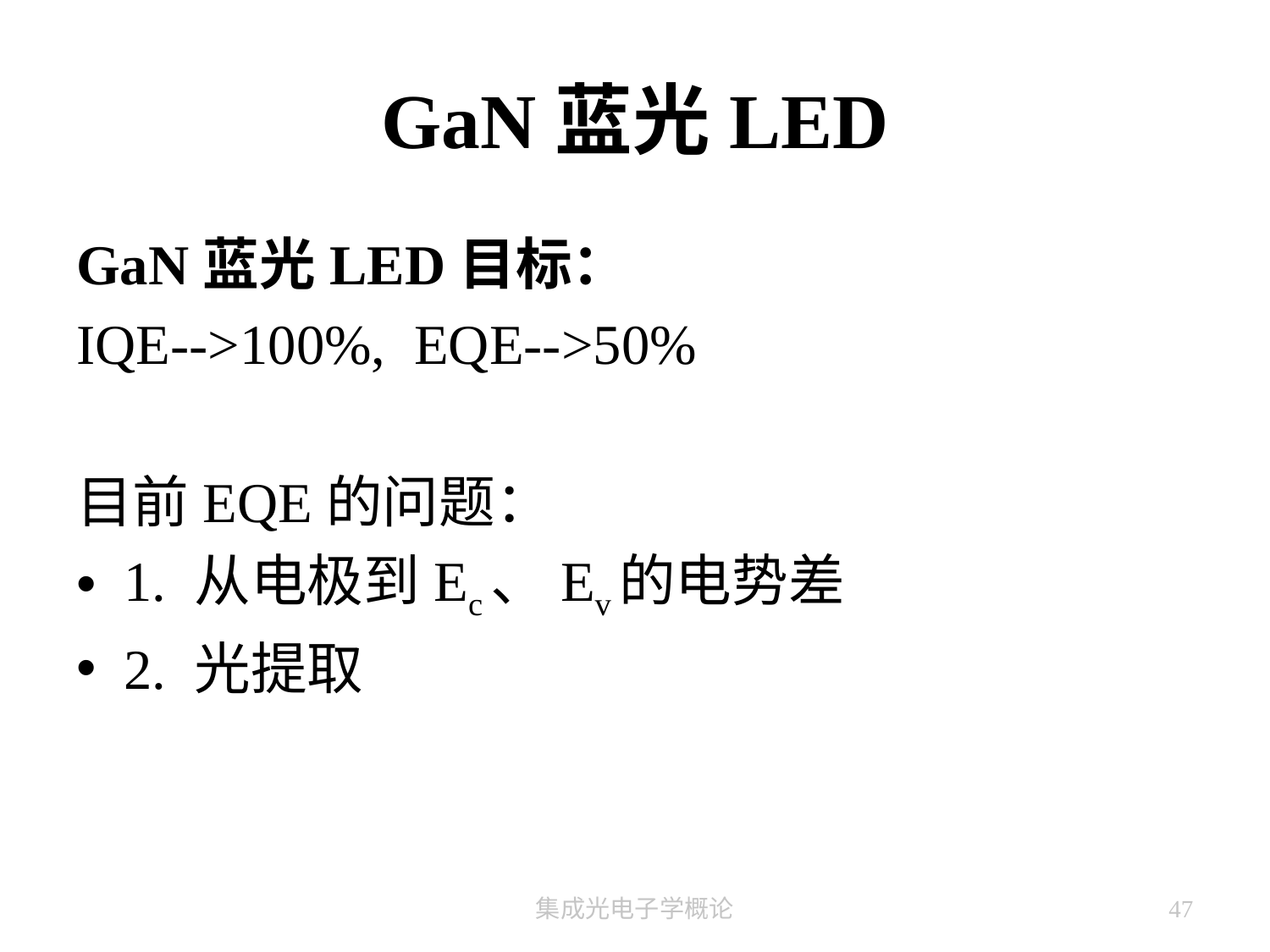

# GaN蓝光LED
GaN蓝光LED目标：
IQE-->100%,  EQE-->50%

目前EQE的问题：
1. 从电极到Ec、Ev的电势差
2. 光提取
集成光电子学概论
47